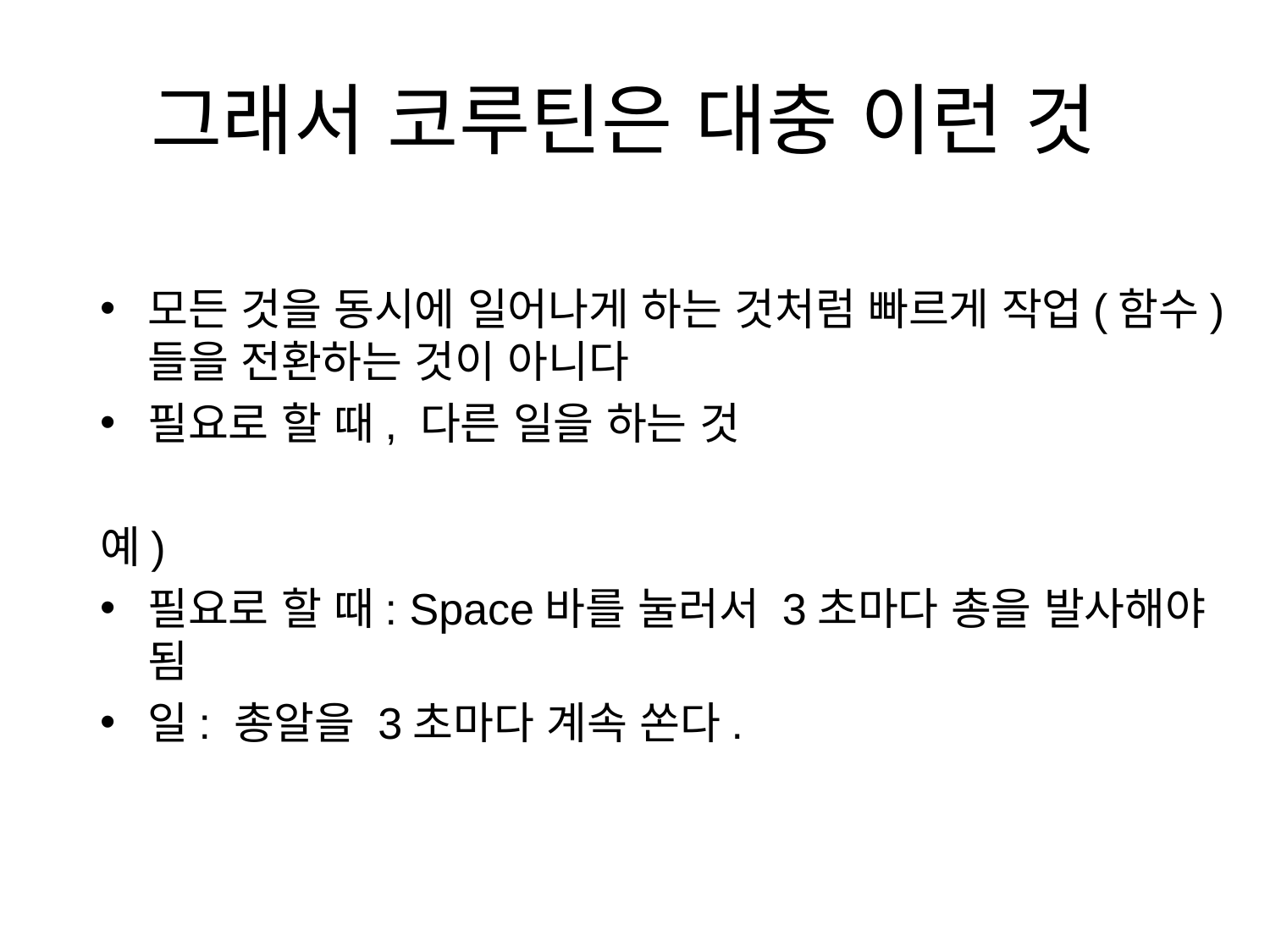

# 그래서 코루틴은 대충 이런 것
모든 것을 동시에 일어나게 하는 것처럼 빠르게 작업(함수)들을 전환하는 것이 아니다
필요로 할 때, 다른 일을 하는 것

예)
필요로 할 때: Space바를 눌러서 3초마다 총을 발사해야 됨
일: 총알을 3초마다 계속 쏜다.